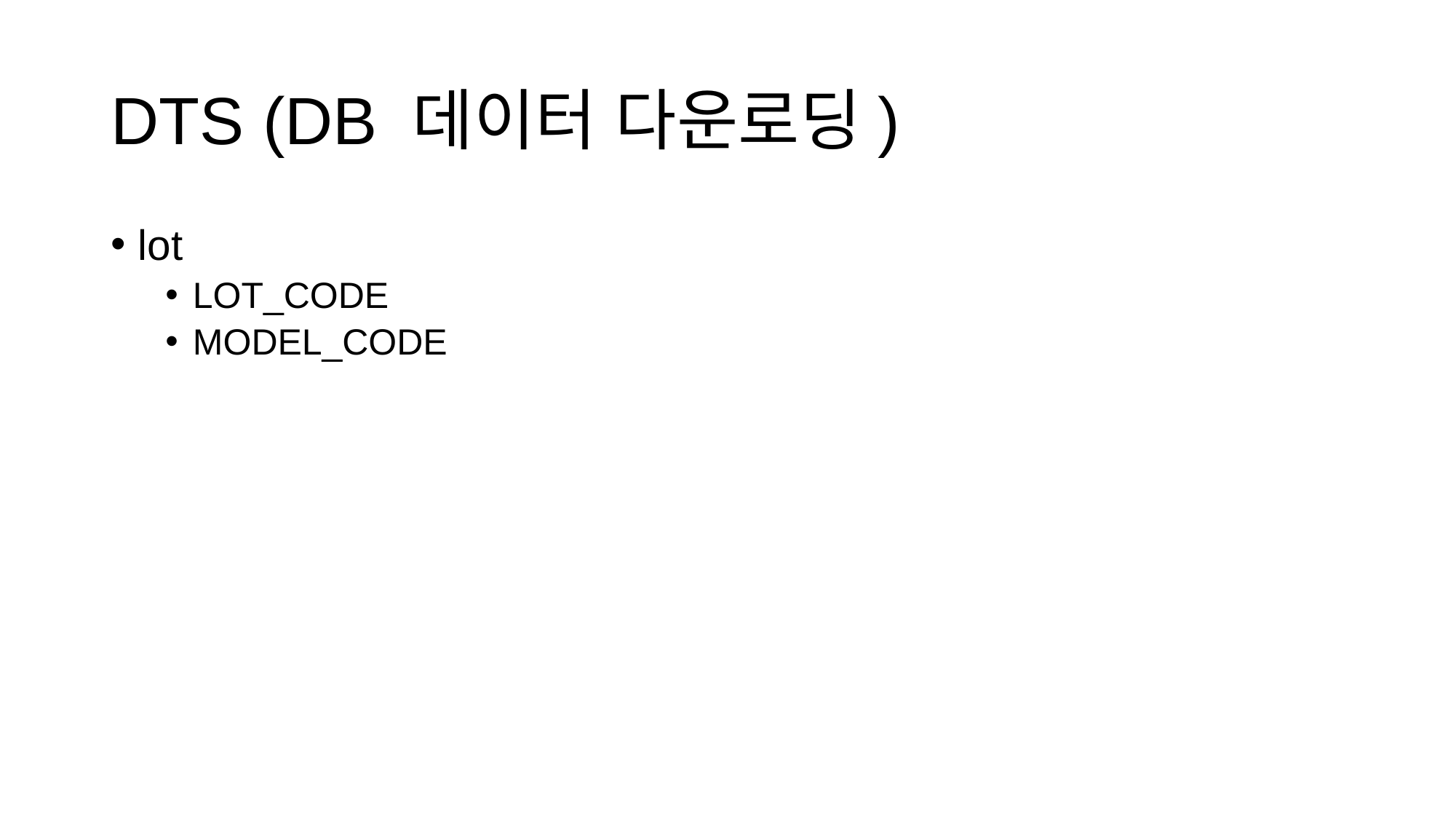

# DTS (DB 데이터 다운로딩)
lot
LOT_CODE
MODEL_CODE